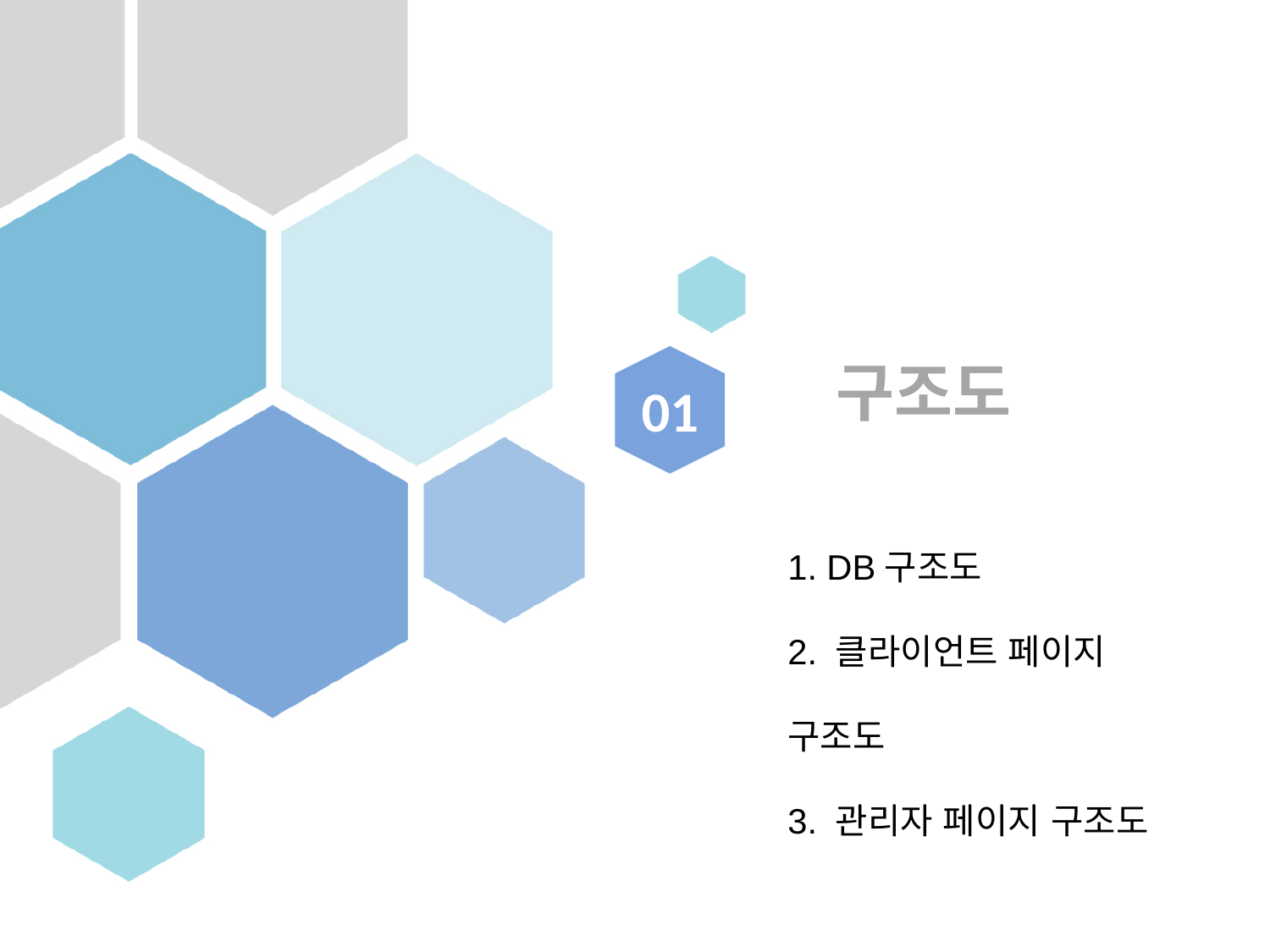

구조도

01
 DB구조도
 클라이언트 페이지 구조도
 관리자 페이지 구조도